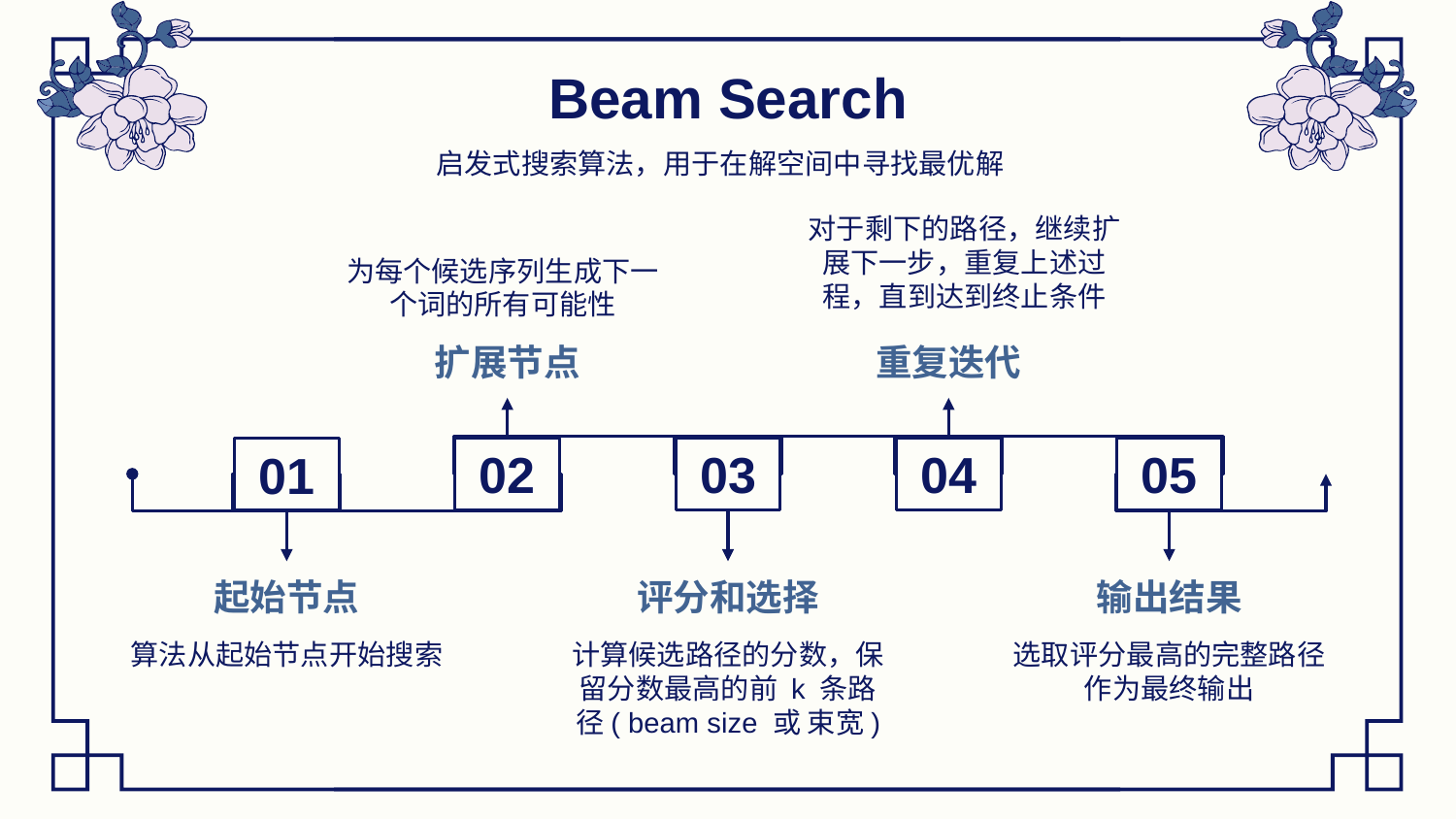

# Beam Search
启发式搜索算法，用于在解空间中寻找最优解
对于剩下的路径，继续扩展下一步，重复上述过程，直到达到终止条件
为每个候选序列生成下一个词的所有可能性
扩展节点
重复迭代
03
05
02
04
01
输出结果
评分和选择
起始节点
选取评分最高的完整路径作为最终输出
算法从起始节点开始搜索
计算候选路径的分数，保留分数最高的前 k 条路径( beam size 或 束宽)